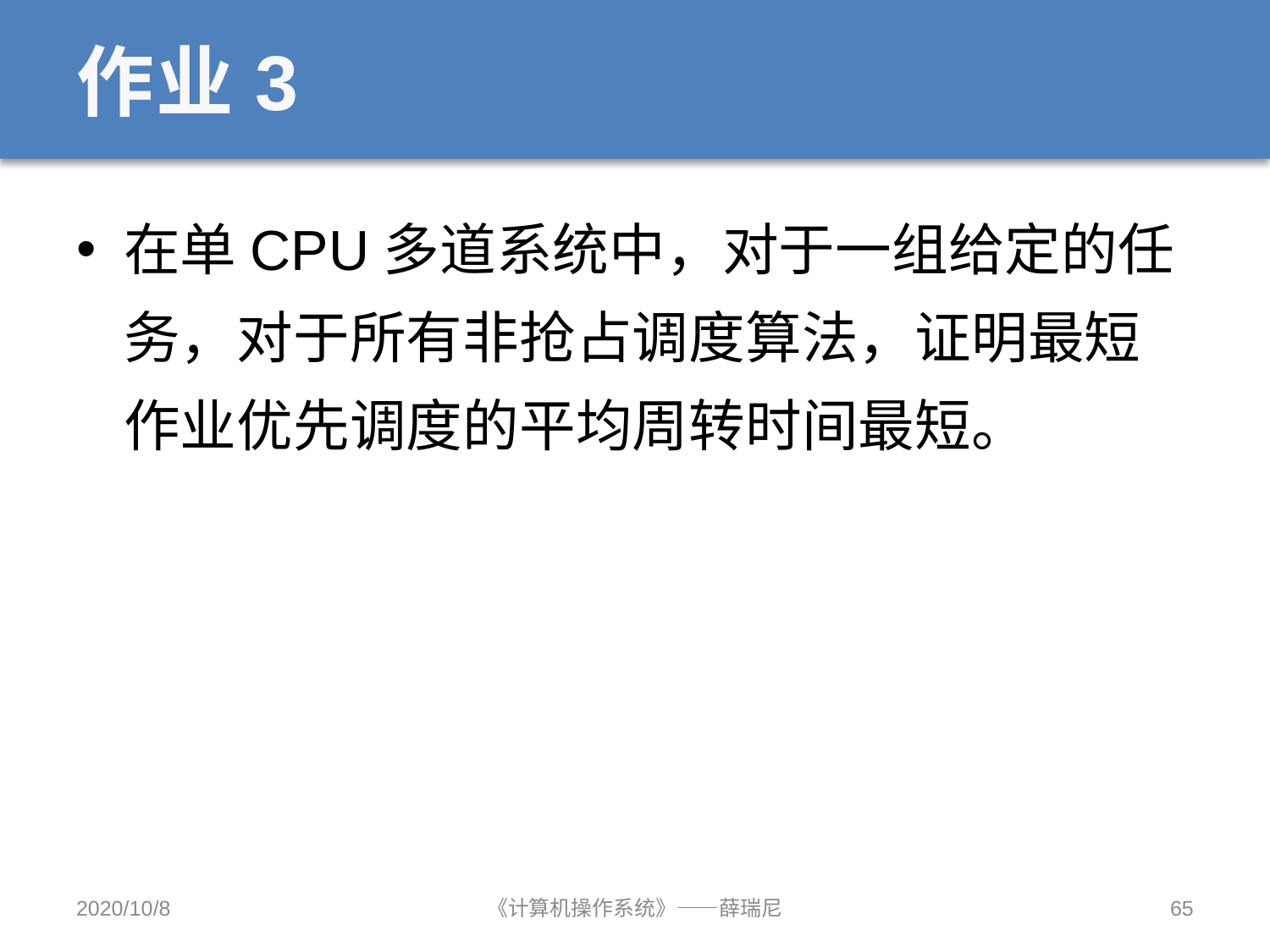

# 作业3
在单CPU多道系统中，对于一组给定的任务，对于所有非抢占调度算法，证明最短作业优先调度的平均周转时间最短。
2020/10/8
《计算机操作系统》——薛瑞尼
65